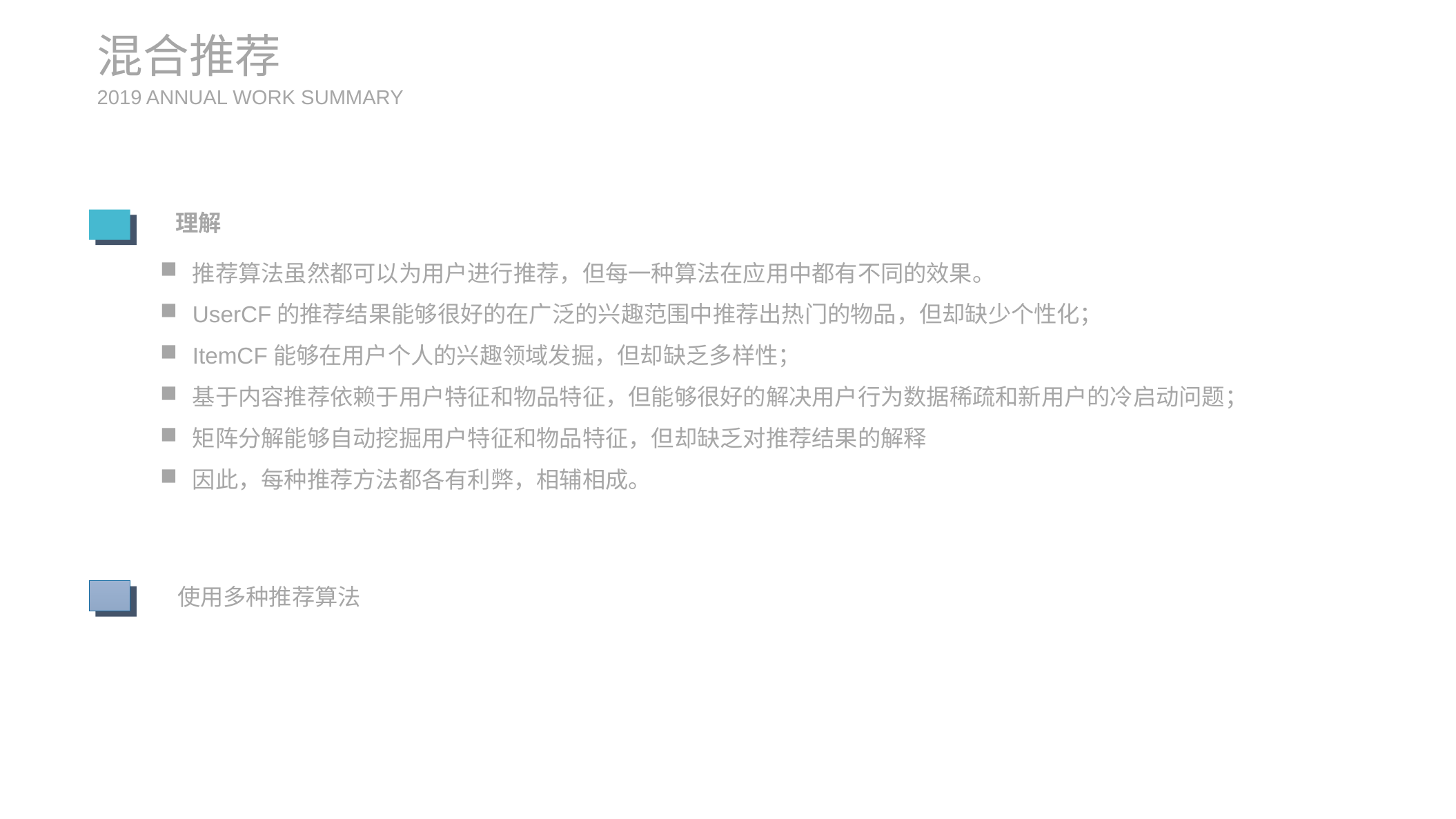

混合推荐
2019 ANNUAL WORK SUMMARY
理解

推荐算法虽然都可以为用户进行推荐，但每一种算法在应用中都有不同的效果。
UserCF的推荐结果能够很好的在广泛的兴趣范围中推荐出热门的物品，但却缺少个性化；
ItemCF能够在用户个人的兴趣领域发掘，但却缺乏多样性；
基于内容推荐依赖于用户特征和物品特征，但能够很好的解决用户行为数据稀疏和新用户的冷启动问题；
矩阵分解能够自动挖掘用户特征和物品特征，但却缺乏对推荐结果的解释
因此，每种推荐方法都各有利弊，相辅相成。

使用多种推荐算法